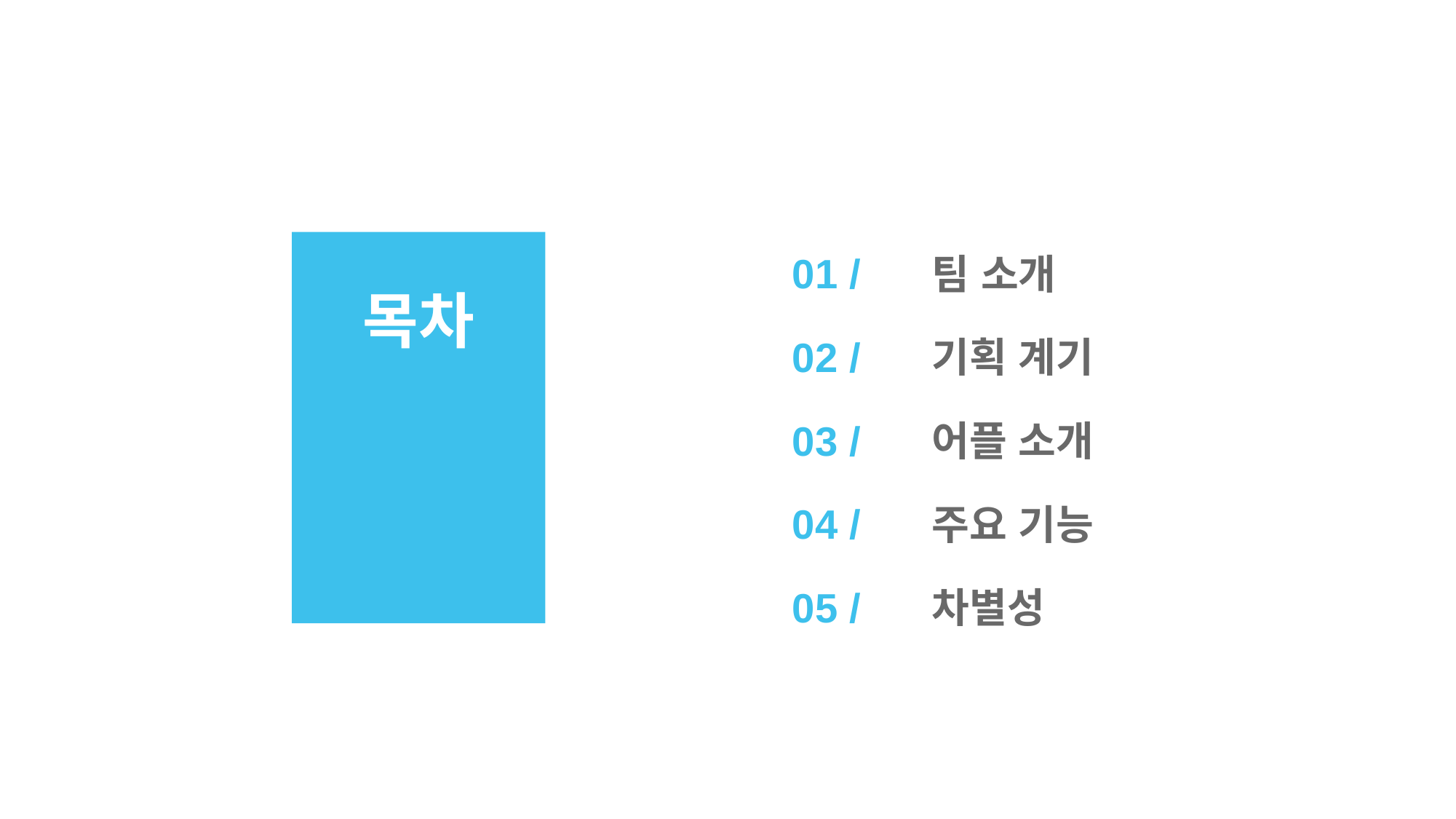

01 /
02 /
03 /
04 /
05 /
팀 소개
기획 계기
어플 소개
주요 기능
차별성

목차